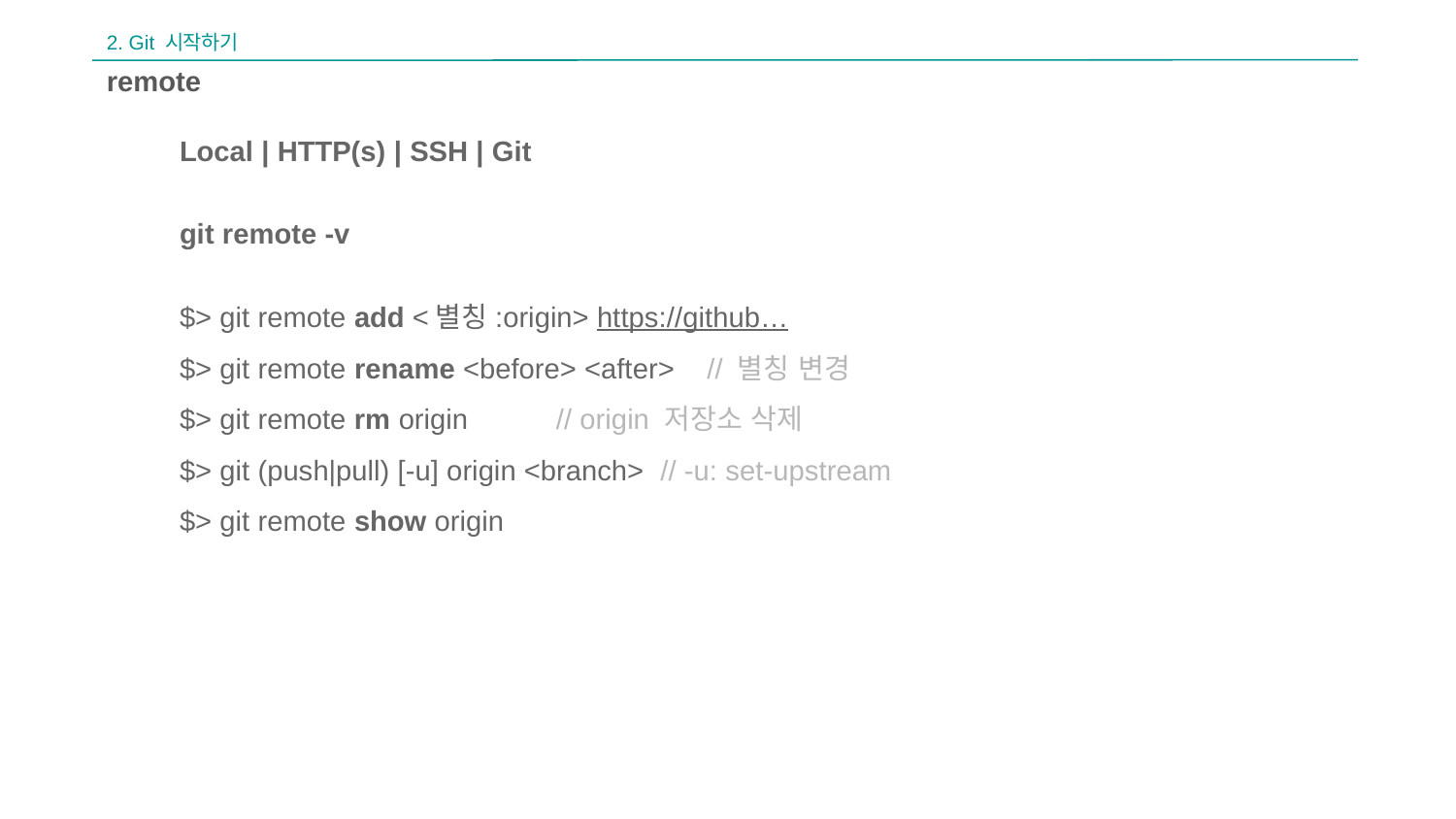

2. Git 시작하기
remote

Local | HTTP(s) | SSH | Git
git remote -v
$> git remote add <별칭:origin> https://github…
$> git remote rename <before> <after>    // 별칭 변경
$> git remote rm origin           // origin 저장소 삭제
$> git (push|pull) [-u] origin <branch>  // -u: set-upstream
$> git remote show origin